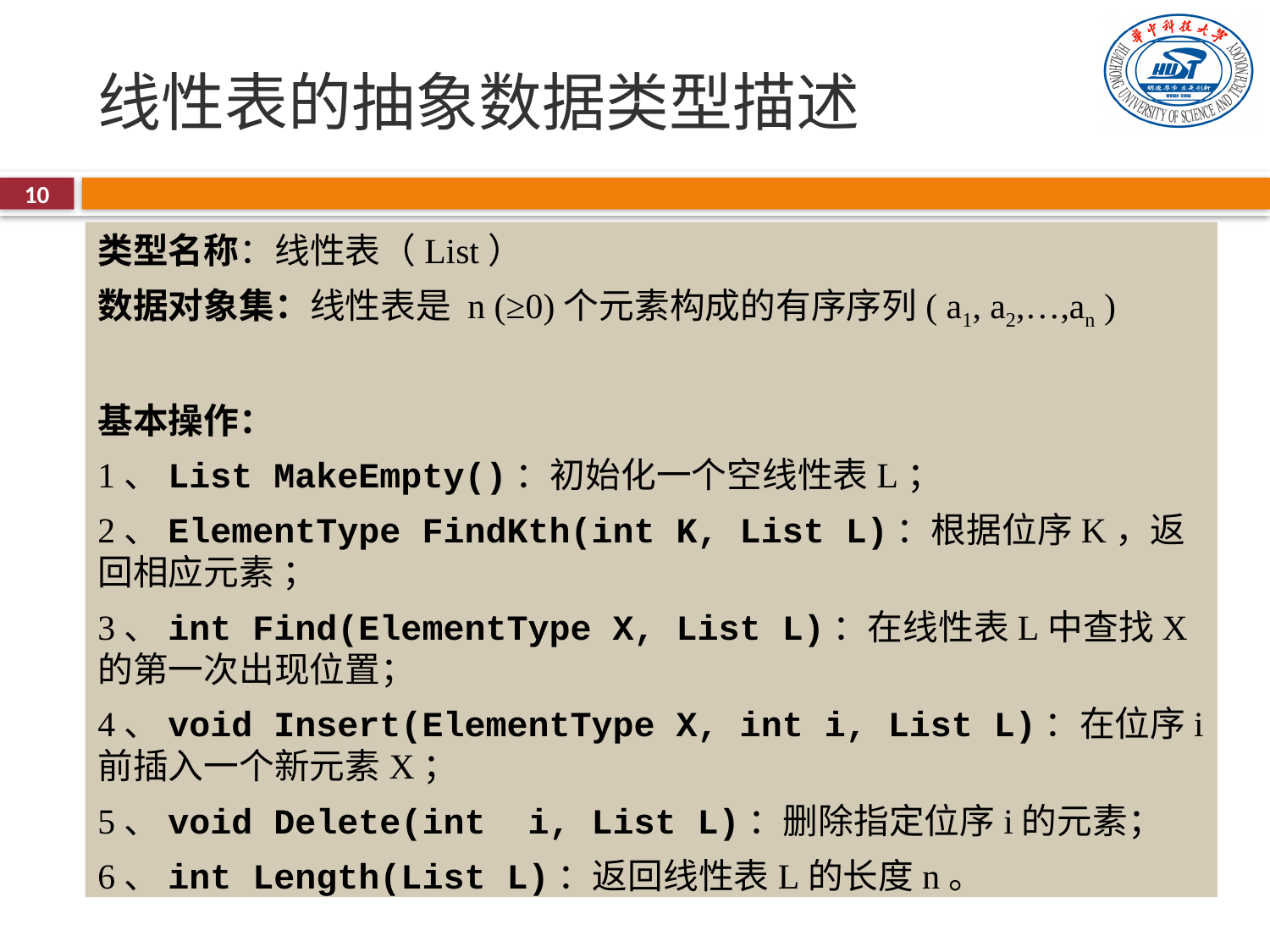

# 线性表的抽象数据类型描述
10
类型名称：线性表（List）
数据对象集：线性表是 n (≥0)个元素构成的有序序列( a1, a2,…,an )

基本操作：
1、List MakeEmpty()：初始化一个空线性表L；
2、ElementType FindKth(int K, List L)：根据位序K，返回相应元素 ；
3、int Find(ElementType X, List L)：在线性表L中查找X的第一次出现位置；
4、void Insert(ElementType X, int i, List L)：在位序i前插入一个新元素X；
5、void Delete(int  i, List L)：删除指定位序i的元素；
6、int Length(List L)：返回线性表L的长度n。